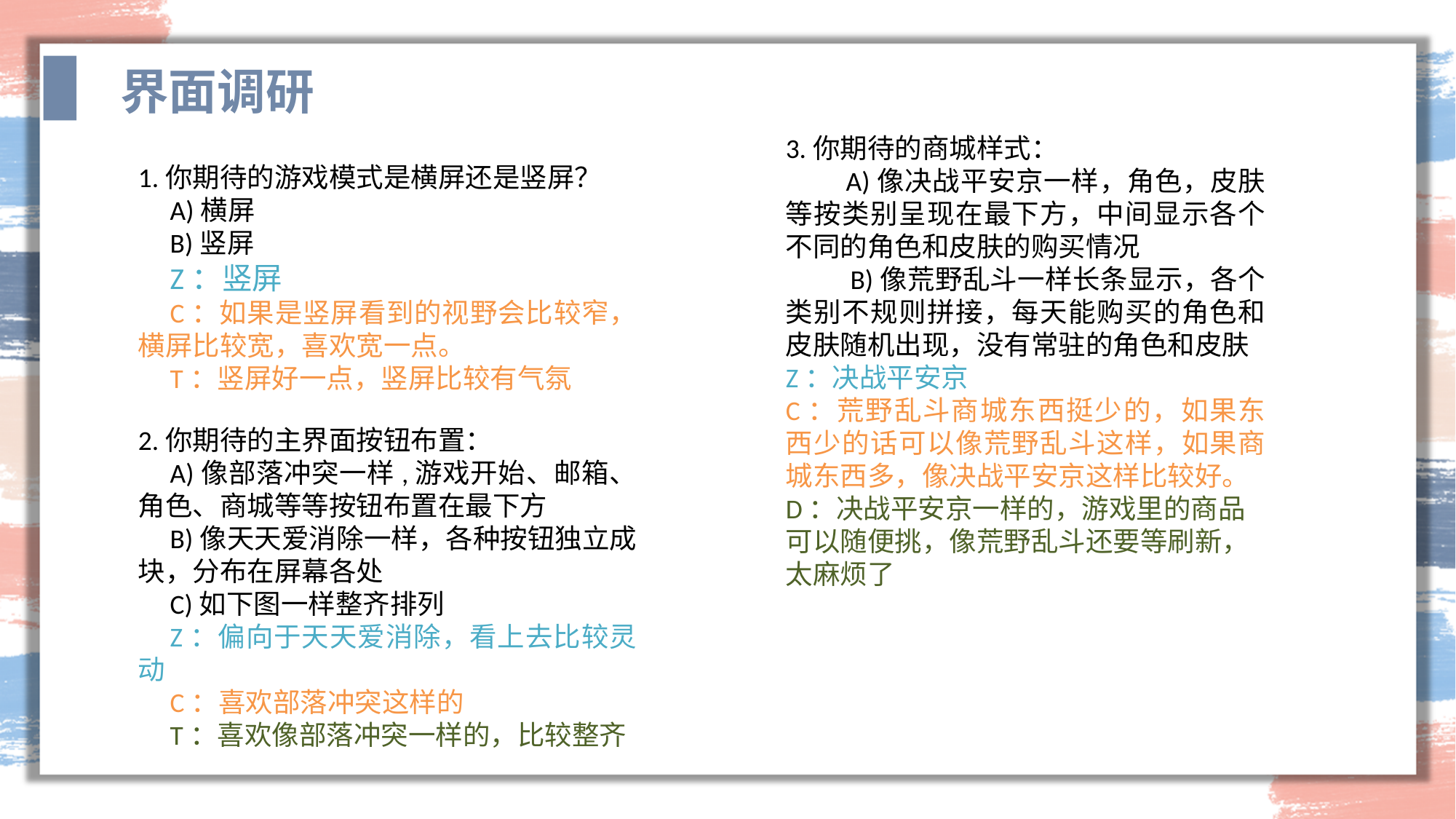

界面调研
3.你期待的商城样式：
         A)像决战平安京一样，角色，皮肤等按类别呈现在最下方，中间显示各个不同的角色和皮肤的购买情况
          B)像荒野乱斗一样长条显示，各个类别不规则拼接，每天能购买的角色和皮肤随机出现，没有常驻的角色和皮肤
Z：决战平安京
C：荒野乱斗商城东西挺少的，如果东西少的话可以像荒野乱斗这样，如果商城东西多，像决战平安京这样比较好。
D：决战平安京一样的，游戏里的商品可以随便挑，像荒野乱斗还要等刷新，太麻烦了
1.你期待的游戏模式是横屏还是竖屏？
A)横屏
B)竖屏
Z：竖屏
C：如果是竖屏看到的视野会比较窄，横屏比较宽，喜欢宽一点。
T：竖屏好一点，竖屏比较有气氛

2.你期待的主界面按钮布置：
A)像部落冲突一样,游戏开始、邮箱、角色、商城等等按钮布置在最下方
B)像天天爱消除一样，各种按钮独立成块，分布在屏幕各处
C)如下图一样整齐排列
Z：偏向于天天爱消除，看上去比较灵动
C：喜欢部落冲突这样的
T：喜欢像部落冲突一样的，比较整齐